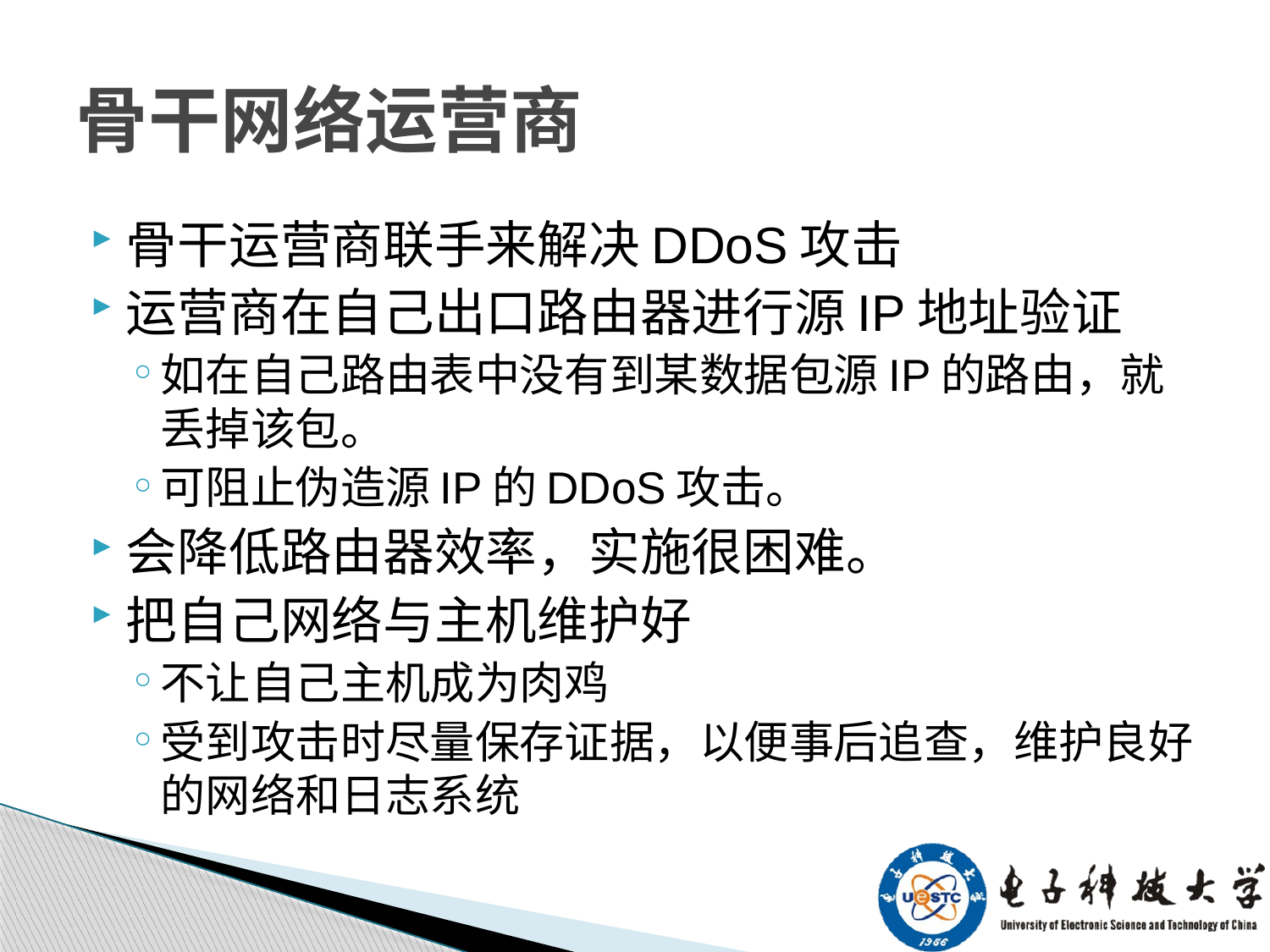

# 骨干网络运营商
骨干运营商联手来解决DDoS攻击
运营商在自己出口路由器进行源IP地址验证
如在自己路由表中没有到某数据包源IP的路由，就丢掉该包。
可阻止伪造源IP的DDoS攻击。
会降低路由器效率，实施很困难。
把自己网络与主机维护好
不让自己主机成为肉鸡
受到攻击时尽量保存证据，以便事后追查，维护良好的网络和日志系统